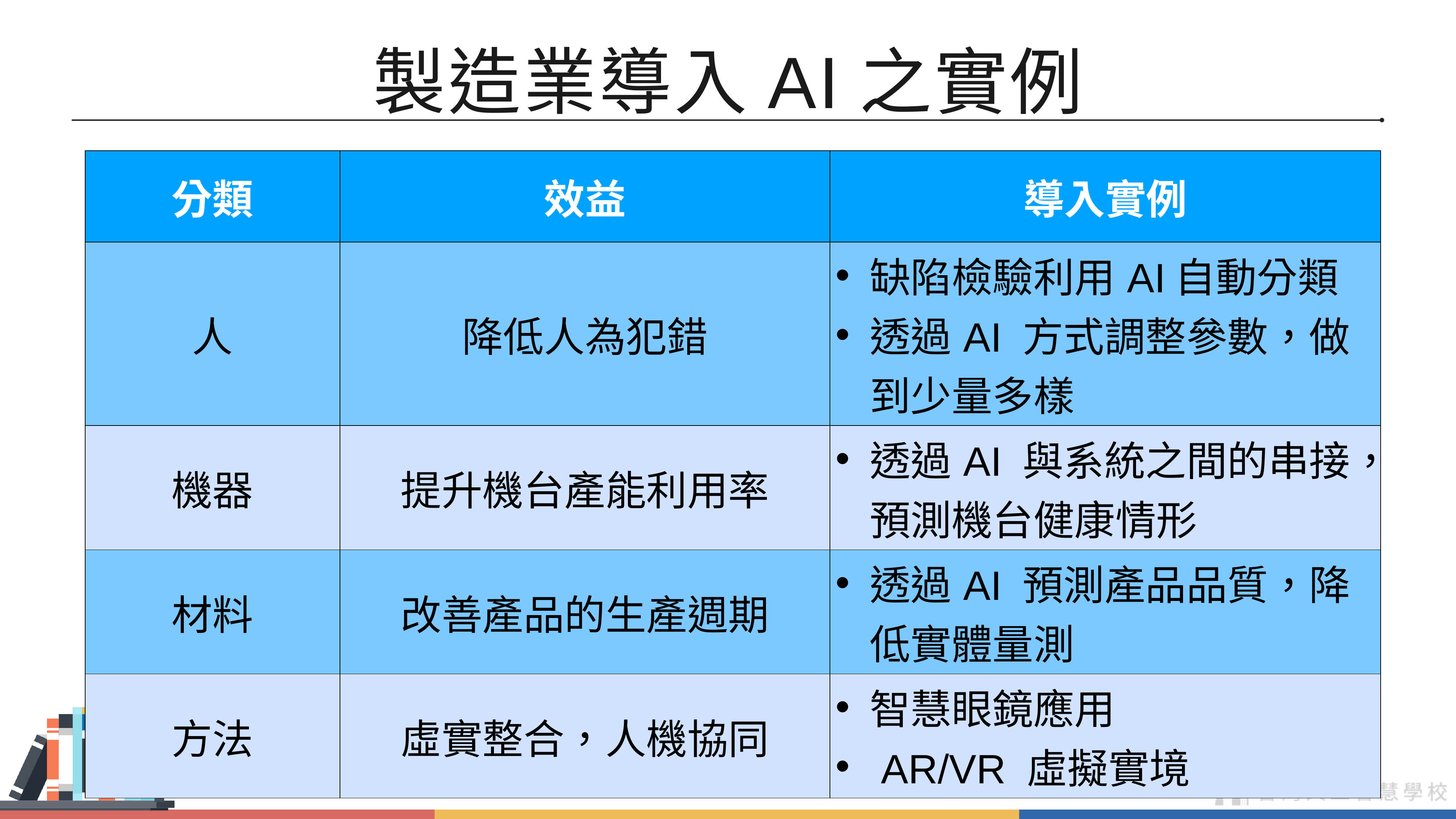

# 製造業導入AI之實例
| 分類 | 效益 | 導入實例 |
| --- | --- | --- |
| 人 | 降低人為犯錯 | 缺陷檢驗利用AI自動分類 透過AI 方式調整參數，做到少量多樣 |
| 機器 | 提升機台產能利用率 | 透過AI 與系統之間的串接，預測機台健康情形 |
| 材料 | 改善產品的生產週期 | 透過AI 預測產品品質，降低實體量測 |
| 方法 | 虛實整合，人機協同 | 智慧眼鏡應用 AR/VR 虛擬實境 |